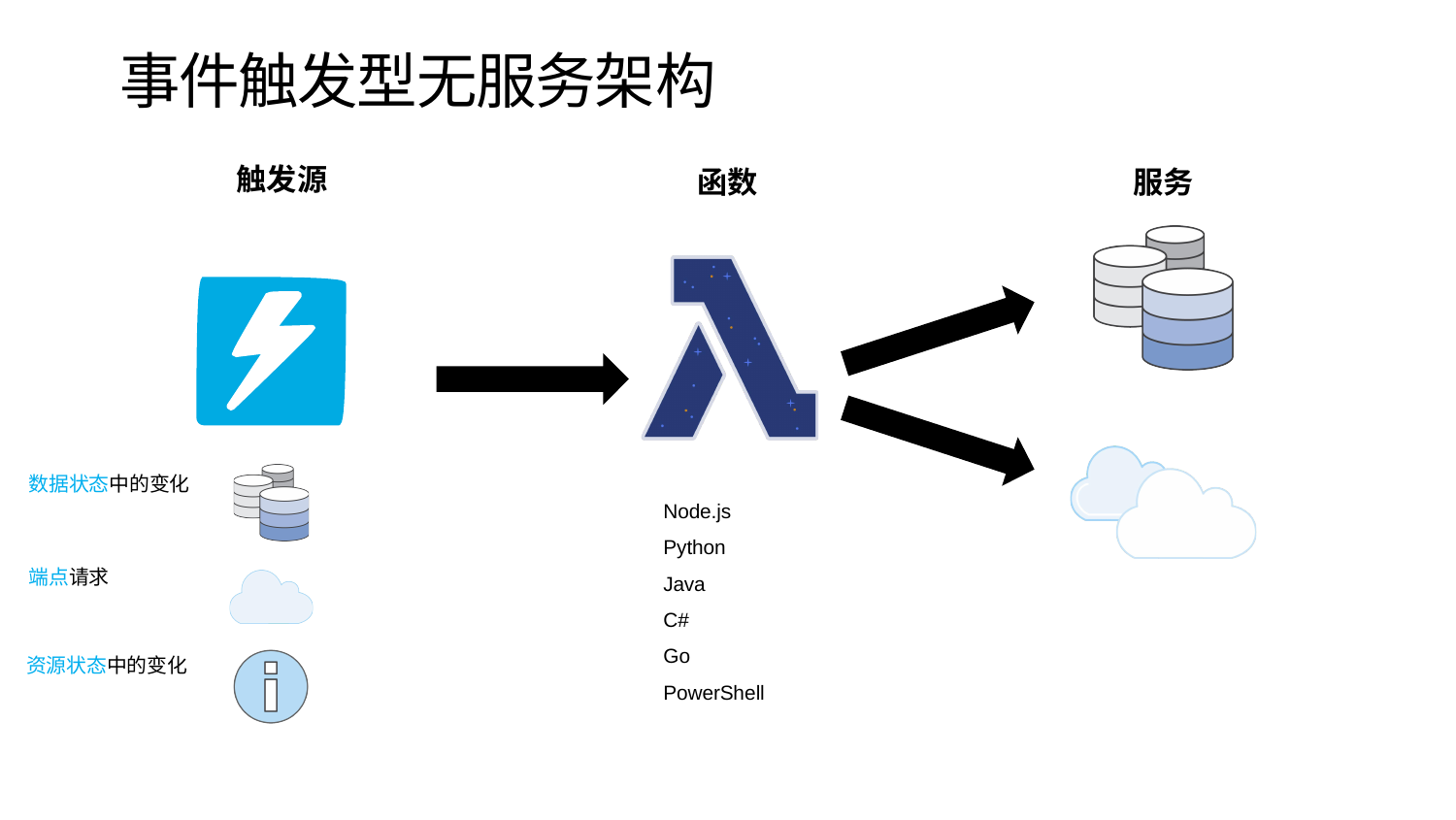

# 事件触发型无服务架构
触发源
函数
服务

数据状态中的变化
Node.js  Python  Java
C#
Go  PowerShell
端点请求

资源状态中的变化